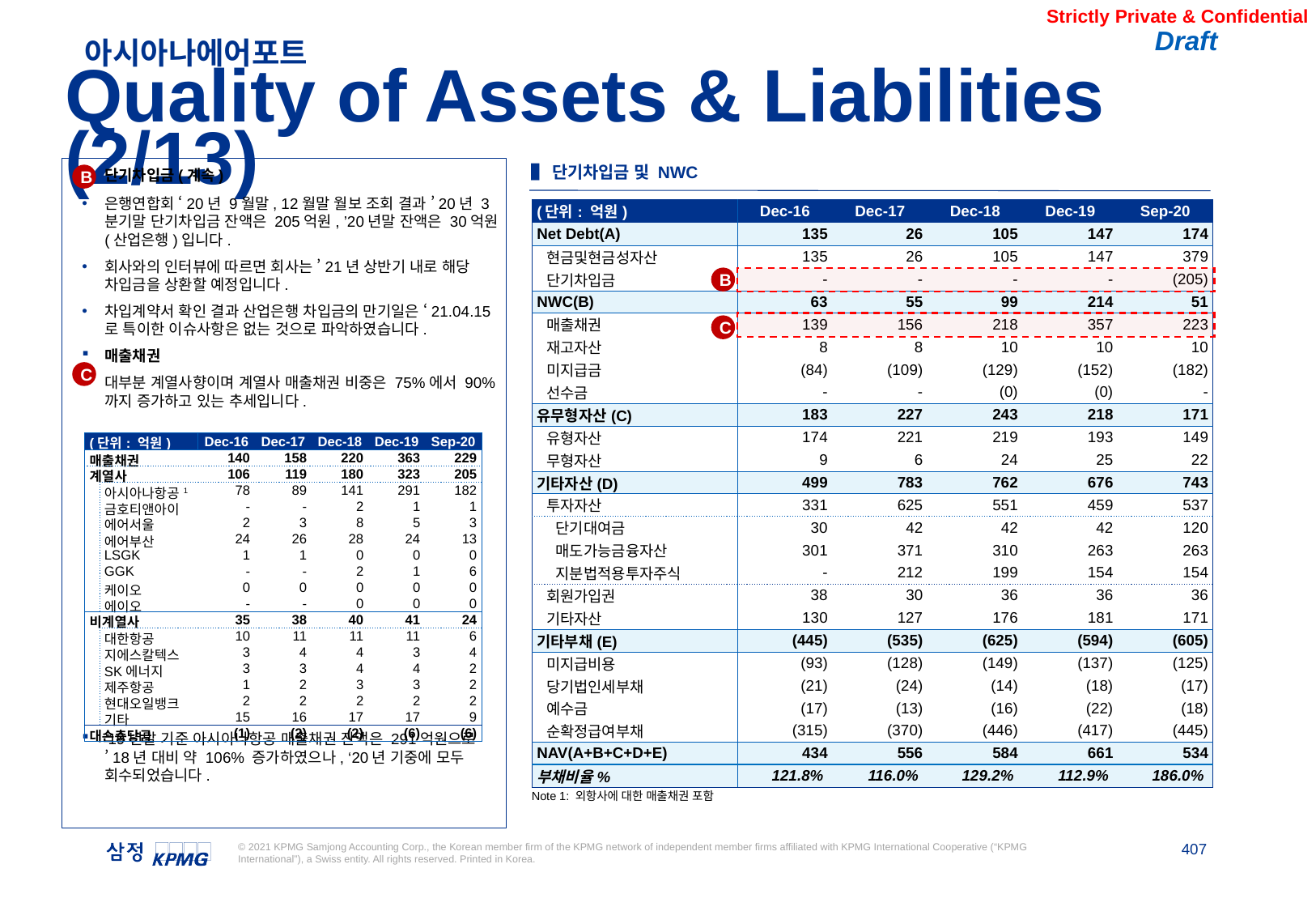

아시아나에어포트
Quality of Assets & Liabilities (2/13)
▌단기차입금 및 NWC

단기차입금(계속)
은행연합회 ‘20년 9월말, 12월말 월보 조회 결과 ’20년 3분기말 단기차입금 잔액은 205억원, ’20년말 잔액은 30억원(산업은행)입니다.
회사와의 인터뷰에 따르면 회사는 ’21년 상반기 내로 해당 차입금을 상환할 예정입니다.
차입계약서 확인 결과 산업은행 차입금의 만기일은 ‘21.04.15로 특이한 이슈사항은 없는 것으로 파악하였습니다.
매출채권
대부분 계열사향이며 계열사 매출채권 비중은 75%에서 90%까지 증가하고 있는 추세입니다.

’19년말 기준 아시아나항공 매출채권 잔액은 291억원으로 ’18년 대비 약 106% 증가하였으나, ‘20년 기중에 모두 회수되었습니다.
B
| (단위: 억원) | Dec-16 | Dec-17 | Dec-18 | Dec-19 | Sep-20 |
| --- | --- | --- | --- | --- | --- |
| Net Debt(A) | 135 | 26 | 105 | 147 | 174 |
| 현금및현금성자산 | 135 | 26 | 105 | 147 | 379 |
| 단기차입금 | - | - | - | - | (205) |
| NWC(B) | 63 | 55 | 99 | 214 | 51 |
| 매출채권 | 139 | 156 | 218 | 357 | 223 |
| 재고자산 | 8 | 8 | 10 | 10 | 10 |
| 미지급금 | (84) | (109) | (129) | (152) | (182) |
| 선수금 | - | - | (0) | (0) | - |
| 유무형자산(C) | 183 | 227 | 243 | 218 | 171 |
| 유형자산 | 174 | 221 | 219 | 193 | 149 |
| 무형자산 | 9 | 6 | 24 | 25 | 22 |
| 기타자산(D) | 499 | 783 | 762 | 676 | 743 |
| 투자자산 | 331 | 625 | 551 | 459 | 537 |
| 단기대여금 | 30 | 42 | 42 | 42 | 120 |
| 매도가능금융자산 | 301 | 371 | 310 | 263 | 263 |
| 지분법적용투자주식 | - | 212 | 199 | 154 | 154 |
| 회원가입권 | 38 | 30 | 36 | 36 | 36 |
| 기타자산 | 130 | 127 | 176 | 181 | 171 |
| 기타부채(E) | (445) | (535) | (625) | (594) | (605) |
| 미지급비용 | (93) | (128) | (149) | (137) | (125) |
| 당기법인세부채 | (21) | (24) | (14) | (18) | (17) |
| 예수금 | (17) | (13) | (16) | (22) | (18) |
| 순확정급여부채 | (315) | (370) | (446) | (417) | (445) |
| NAV(A+B+C+D+E) | 434 | 556 | 584 | 661 | 534 |
| 부채비율% | 121.8% | 116.0% | 129.2% | 112.9% | 186.0% |
B

C
C
| (단위: 억원) |  | Dec-16 | Dec-17 | Dec-18 | Dec-19 | Sep-20 |
| --- | --- | --- | --- | --- | --- | --- |
| 매출채권 |  | 140 | 158 | 220 | 363 | 229 |
| 계열사 |  | 106 | 119 | 180 | 323 | 205 |
|  | 아시아나항공1 | 78 | 89 | 141 | 291 | 182 |
|  | 금호티앤아이 | - | - | 2 | 1 | 1 |
|  | 에어서울 | 2 | 3 | 8 | 5 | 3 |
|  | 에어부산 | 24 | 26 | 28 | 24 | 13 |
|  | LSGK | 1 | 1 | 0 | 0 | 0 |
|  | GGK | - | - | 2 | 1 | 6 |
|  | 케이오 | 0 | 0 | 0 | 0 | 0 |
|  | 에이오 | - | - | 0 | 0 | 0 |
| 비계열사 |  | 35 | 38 | 40 | 41 | 24 |
|  | 대한항공 | 10 | 11 | 11 | 11 | 6 |
|  | 지에스칼텍스 | 3 | 4 | 4 | 3 | 4 |
|  | SK에너지 | 3 | 3 | 4 | 4 | 2 |
|  | 제주항공 | 1 | 2 | 3 | 3 | 2 |
|  | 현대오일뱅크 | 2 | 2 | 2 | 2 | 2 |
|  | 기타 | 15 | 16 | 17 | 17 | 9 |
| 대손충당금 |  | (1) | (2) | (2) | (6) | (6) |
Note 1: 외항사에 대한 매출채권 포함